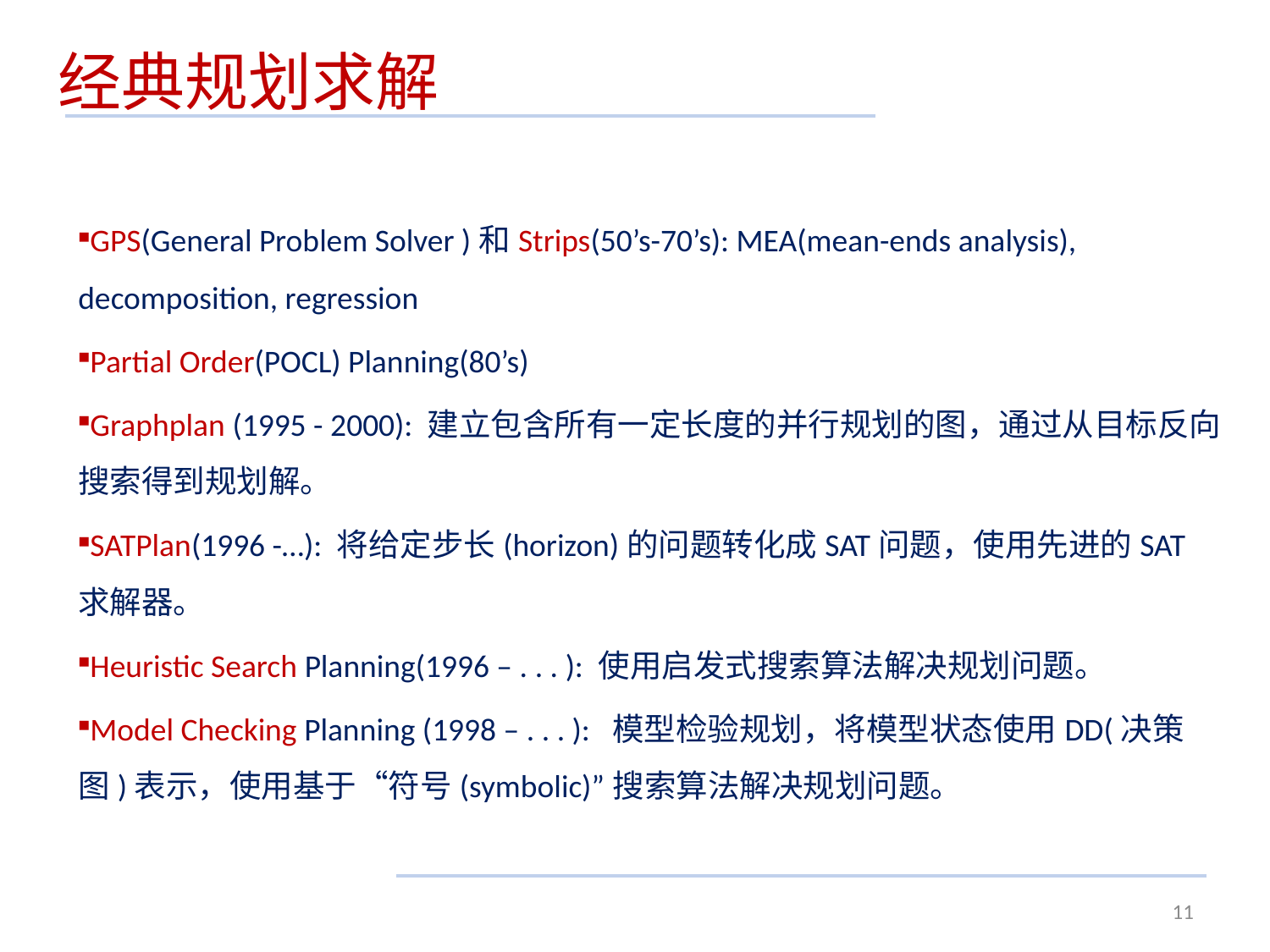

经典规划求解
GPS(General Problem Solver )和Strips(50’s-70’s): MEA(mean-ends analysis), decomposition, regression
Partial Order(POCL) Planning(80’s)
Graphplan (1995 - 2000): 建立包含所有一定长度的并行规划的图，通过从目标反向搜索得到规划解。
SATPlan(1996 -…): 将给定步长(horizon)的问题转化成SAT问题，使用先进的SAT求解器。
Heuristic Search Planning(1996 – . . . ): 使用启发式搜索算法解决规划问题。
Model Checking Planning (1998 – . . . ):  模型检验规划，将模型状态使用DD(决策图)表示，使用基于“符号(symbolic)”搜索算法解决规划问题。
11